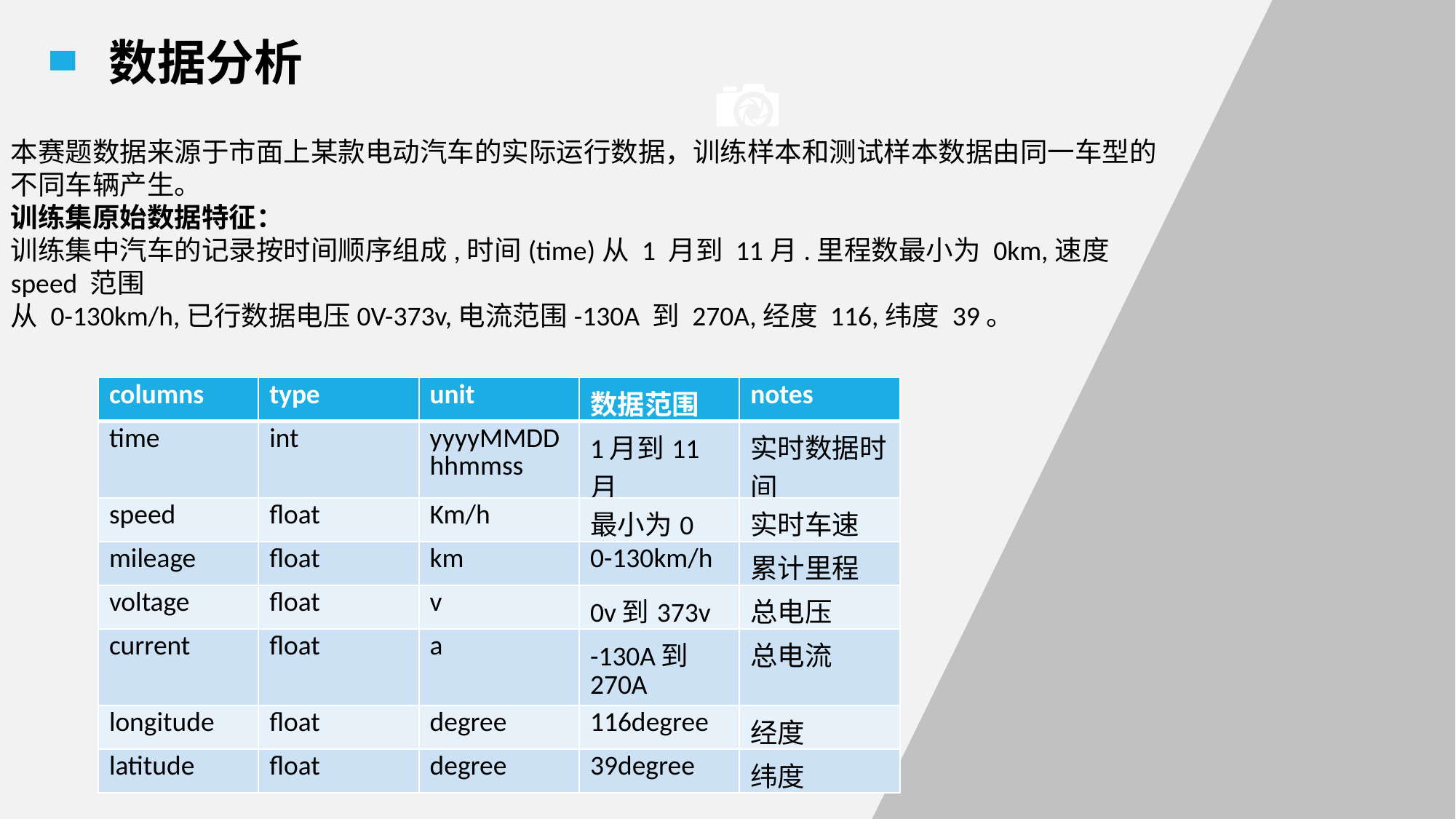

数据分析

本赛题数据来源于市面上某款电动汽车的实际运行数据，训练样本和测试样本数据由同一车型的不同车辆产生。
训练集原始数据特征：
训练集中汽车的记录按时间顺序组成,时间(time)从 1 月到 11月.里程数最小为 0km,速度 speed 范围
从 0-130km/h,已行数据电压0V-373v,电流范围-130A 到 270A,经度 116,纬度 39。

| columns | type | unit | 数据范围 | notes |
| --- | --- | --- | --- | --- |
| time | int | yyyyMMDDhhmmss | 1月到11月 | 实时数据时间 |
| speed | float | Km/h | 最小为0 | 实时车速 |
| mileage | float | km | 0-130km/h | 累计里程 |
| voltage | float | v | 0v到373v | 总电压 |
| current | float | a | -130A到270A | 总电流 |
| longitude | float | degree | 116degree | 经度 |
| latitude | float | degree | 39degree | 纬度 |